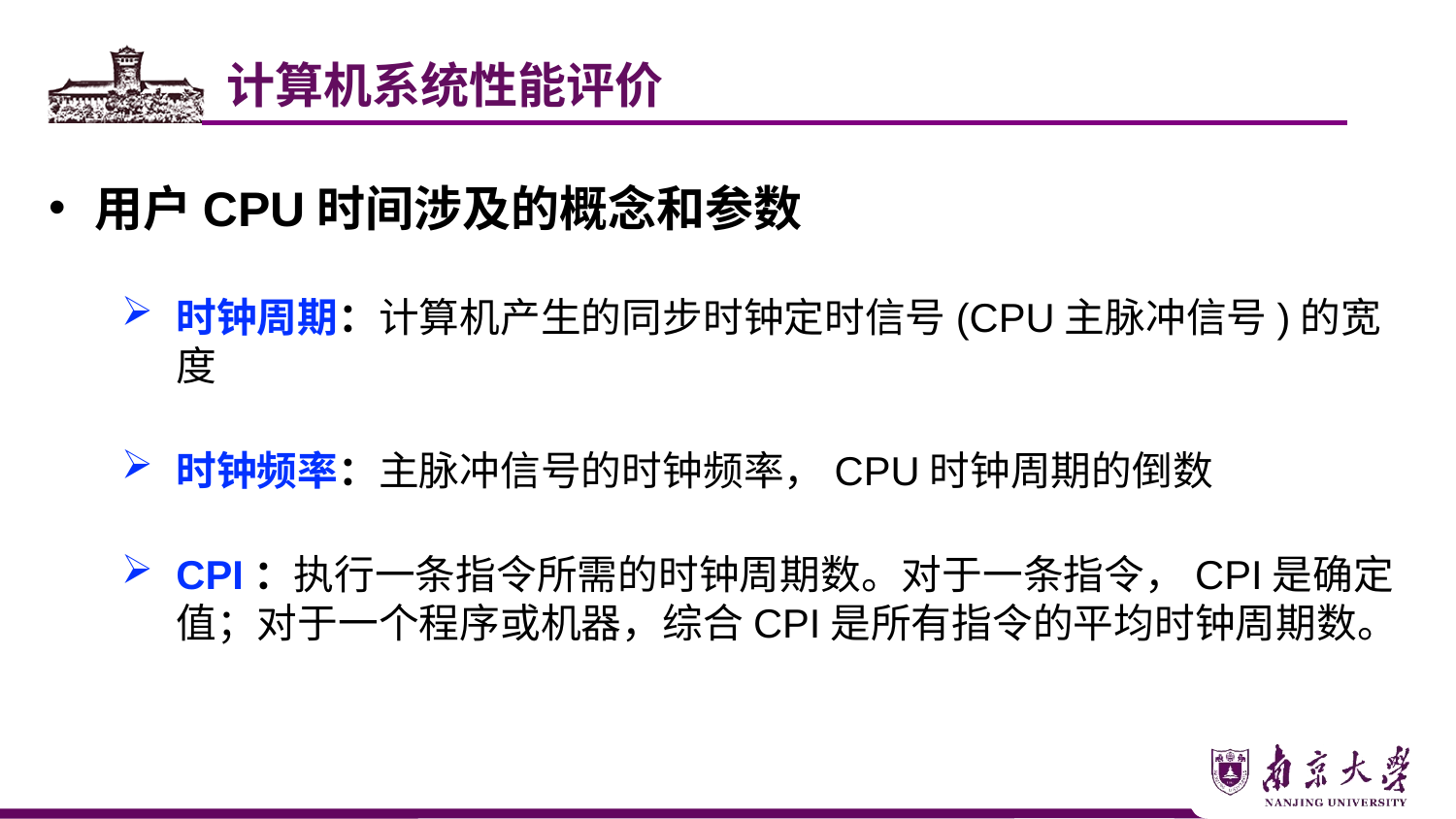

计算机系统性能评价
用户CPU时间涉及的概念和参数

时钟周期：计算机产生的同步时钟定时信号(CPU主脉冲信号)的宽度

时钟频率：主脉冲信号的时钟频率，CPU时钟周期的倒数

CPI：执行一条指令所需的时钟周期数。对于一条指令，CPI是确定值；对于一个程序或机器，综合CPI是所有指令的平均时钟周期数。